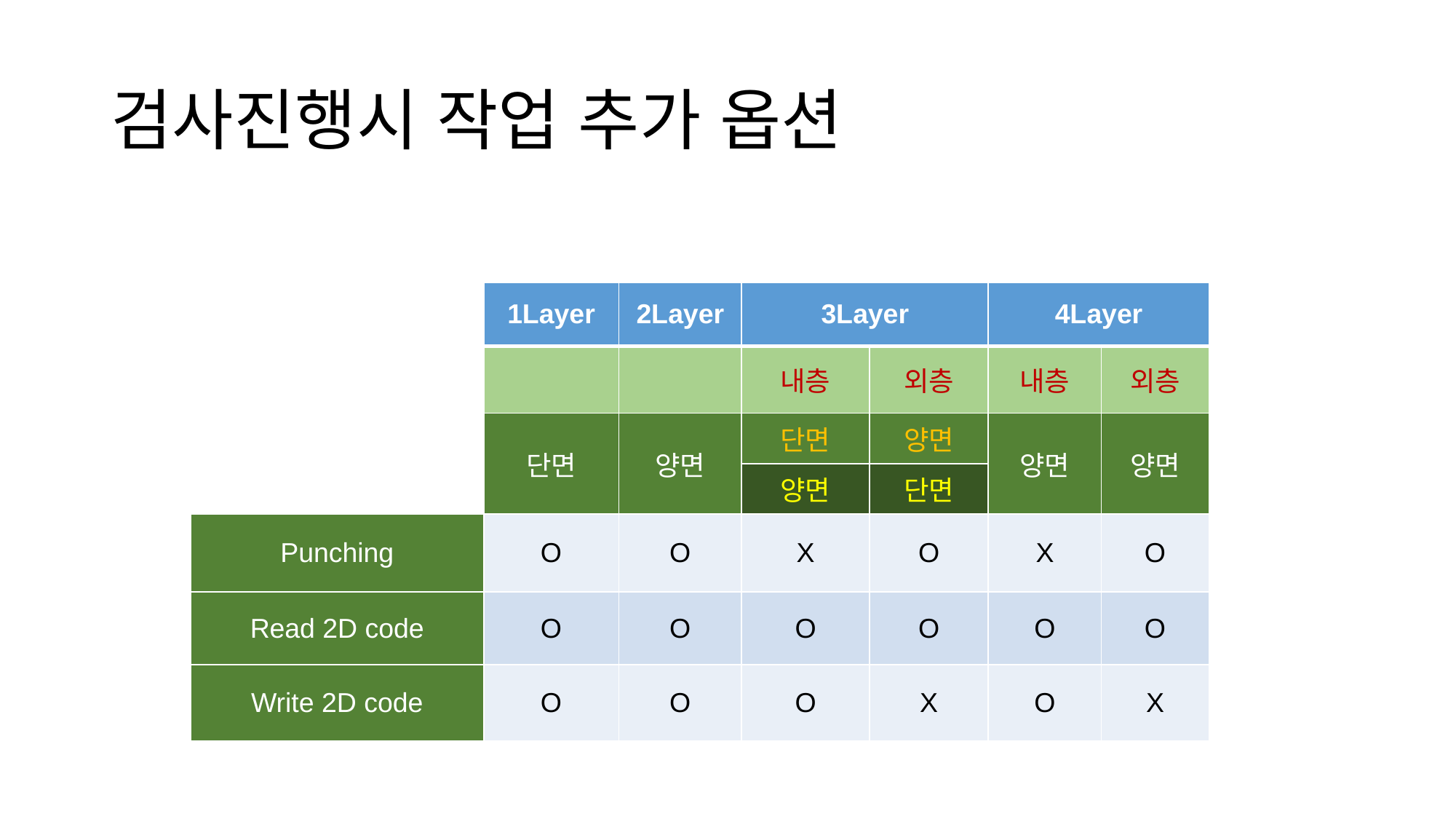

# 검사진행시 작업 추가 옵션
|  | 1Layer | 2Layer | 3Layer |  | 4Layer |  |
| --- | --- | --- | --- | --- | --- | --- |
|  |  |  | 내층 | 외층 | 내층 | 외층 |
|  | 단면 | 양면 | 단면 | 양면 | 양면 | 양면 |
|  |  |  | 양면 | 단면 |  |  |
| Punching | O | O | X | O | X | O |
| Read 2D code | O | O | O | O | O | O |
| Write 2D code | O | O | O | X | O | X |